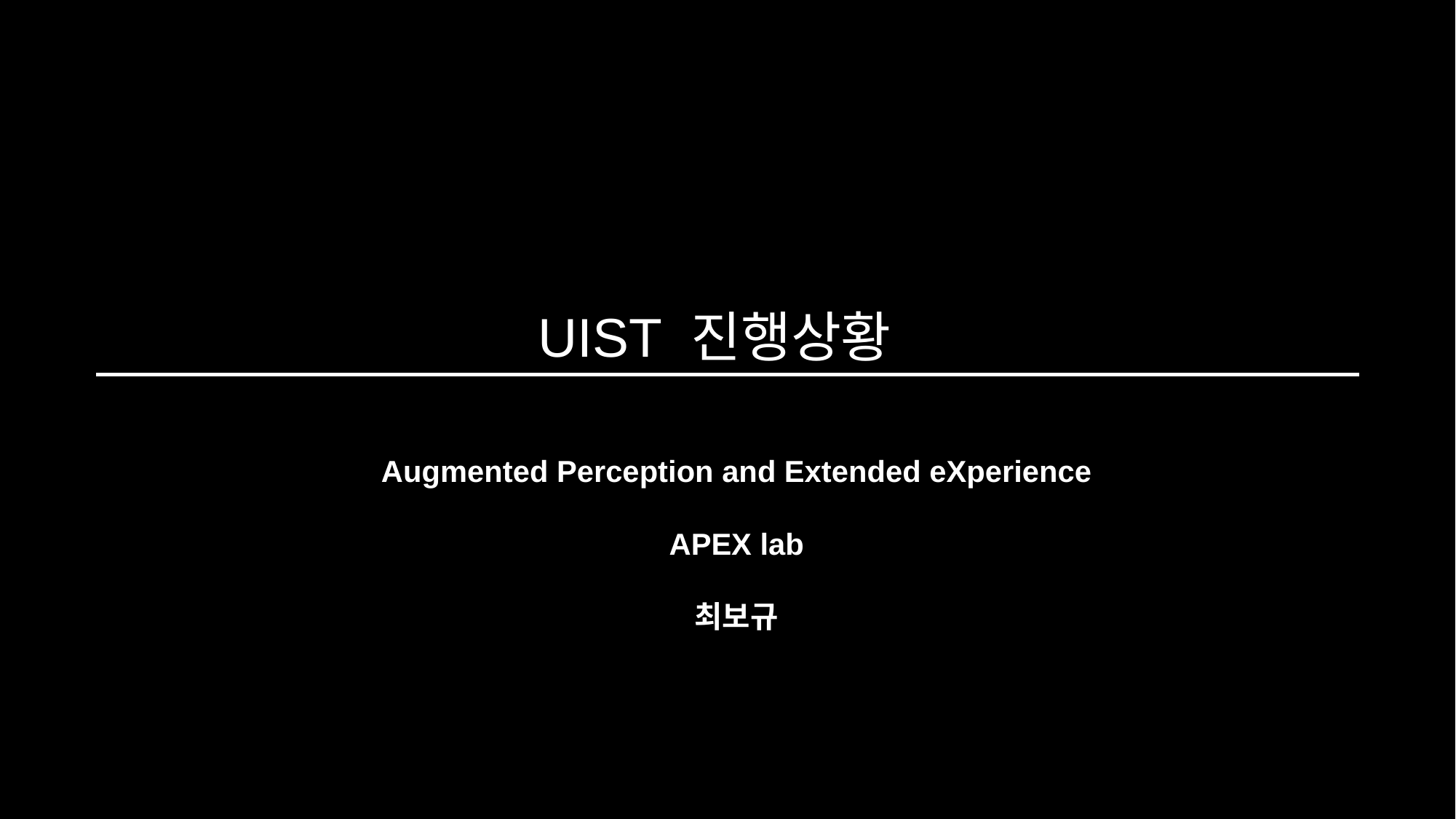

UIST 진행상황
Augmented Perception and Extended eXperience
APEX lab
최보규